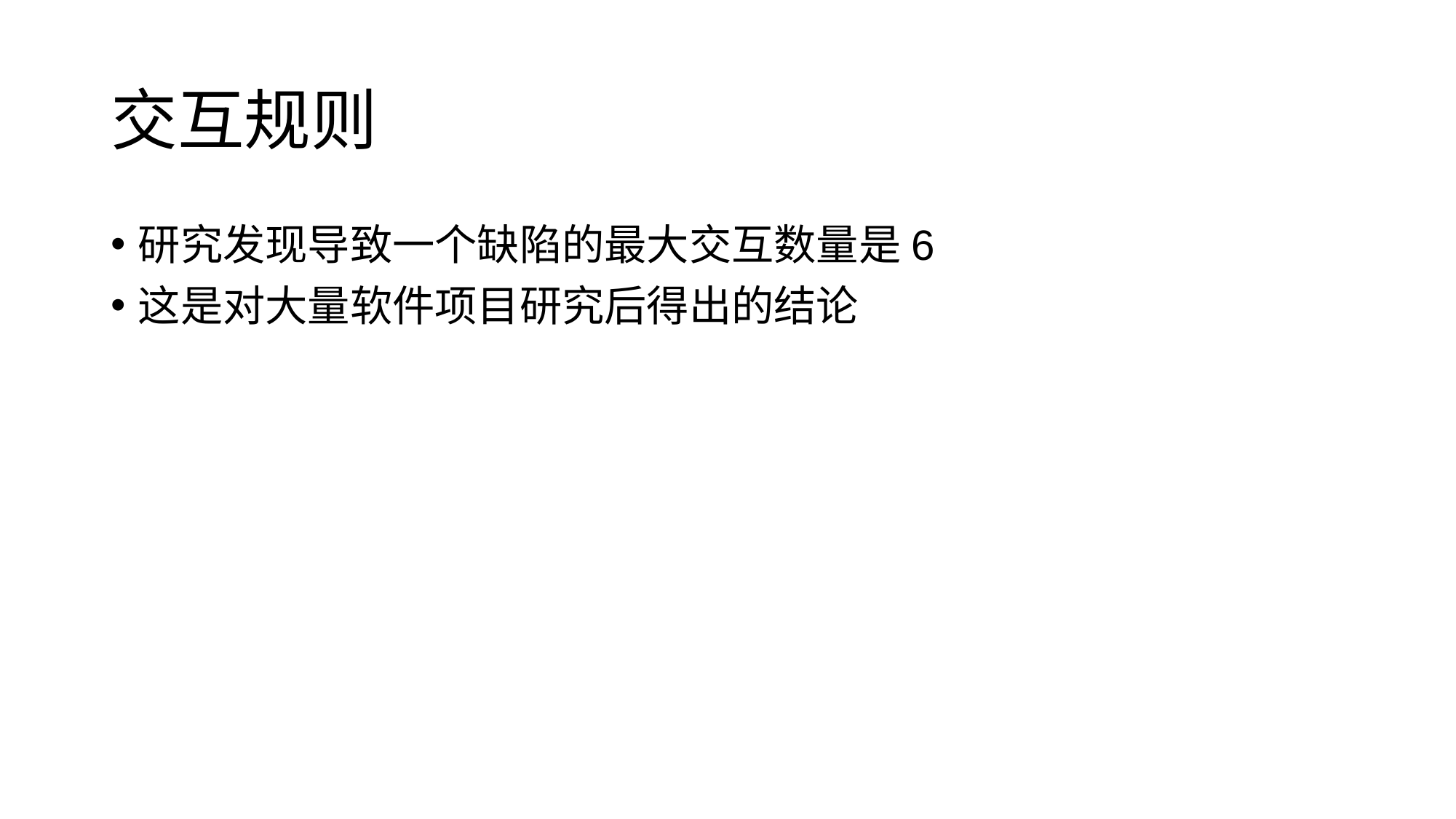

# 交互规则
研究发现导致一个缺陷的最大交互数量是6
这是对大量软件项目研究后得出的结论